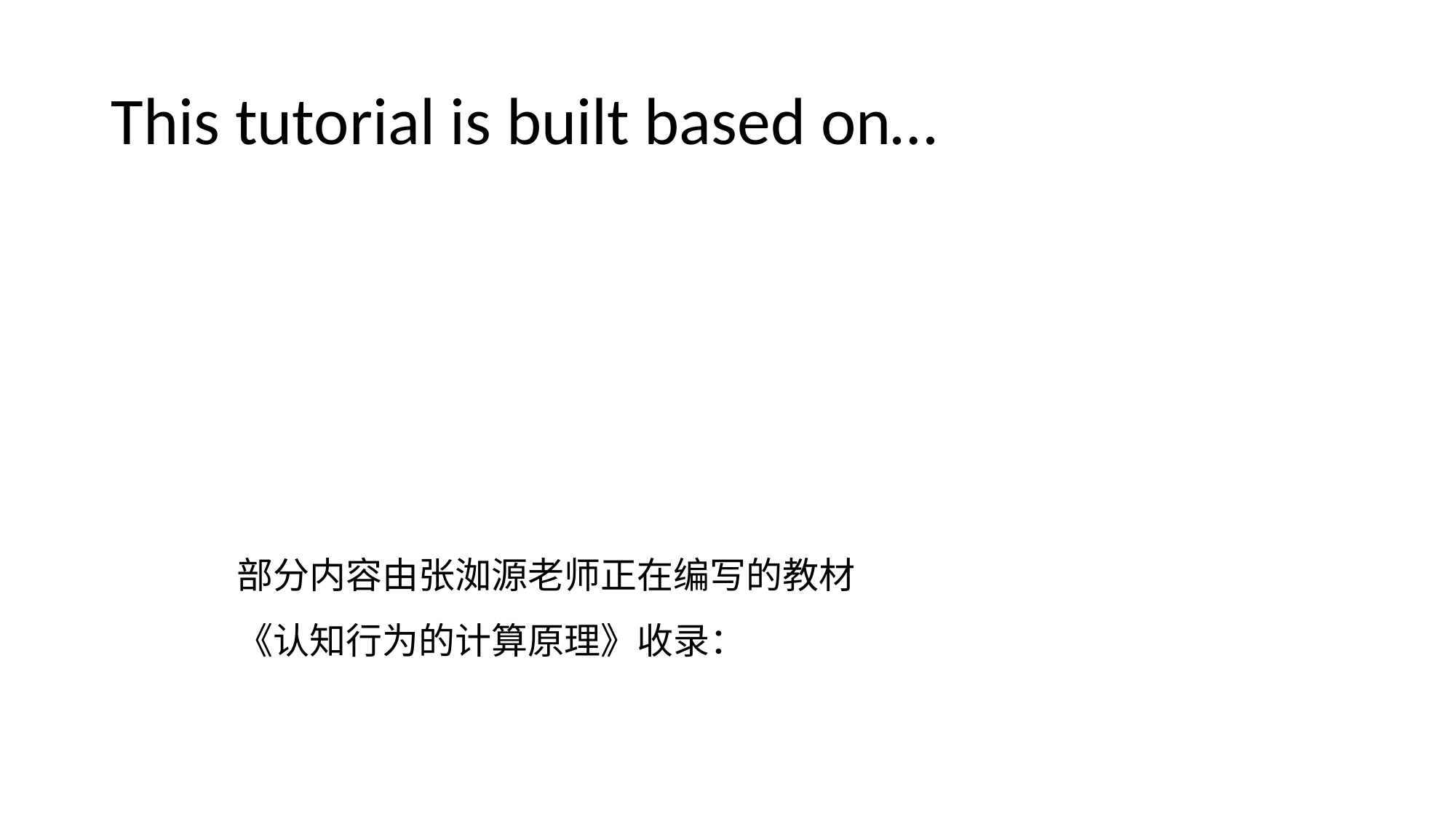

# This tutorial is built based on…
部分内容由张洳源老师正在编写的教材《认知行为的计算原理》收录：